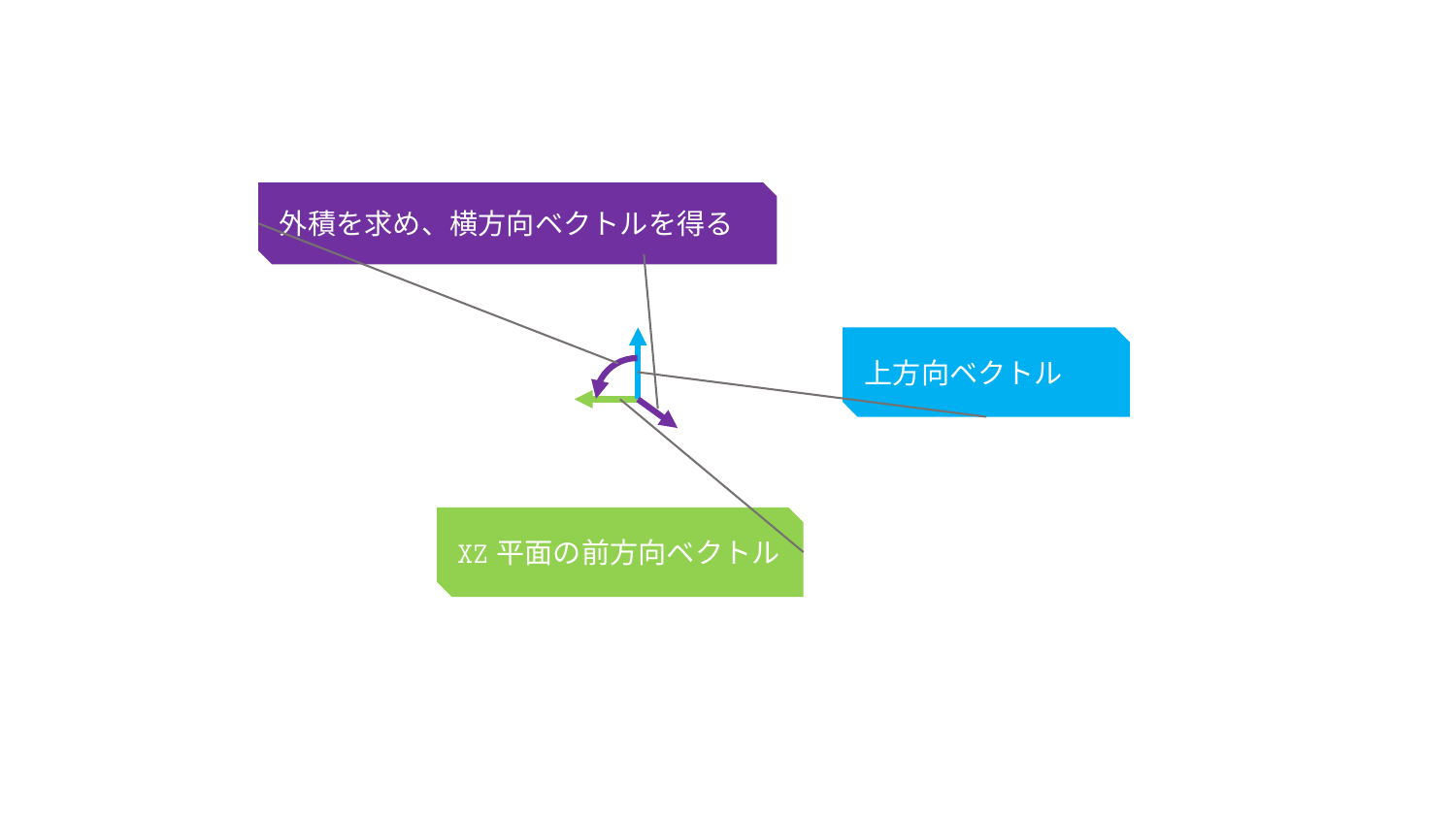

外積を求め、横方向ベクトルを得る
上方向ベクトル

XZ平面の前方向ベクトル